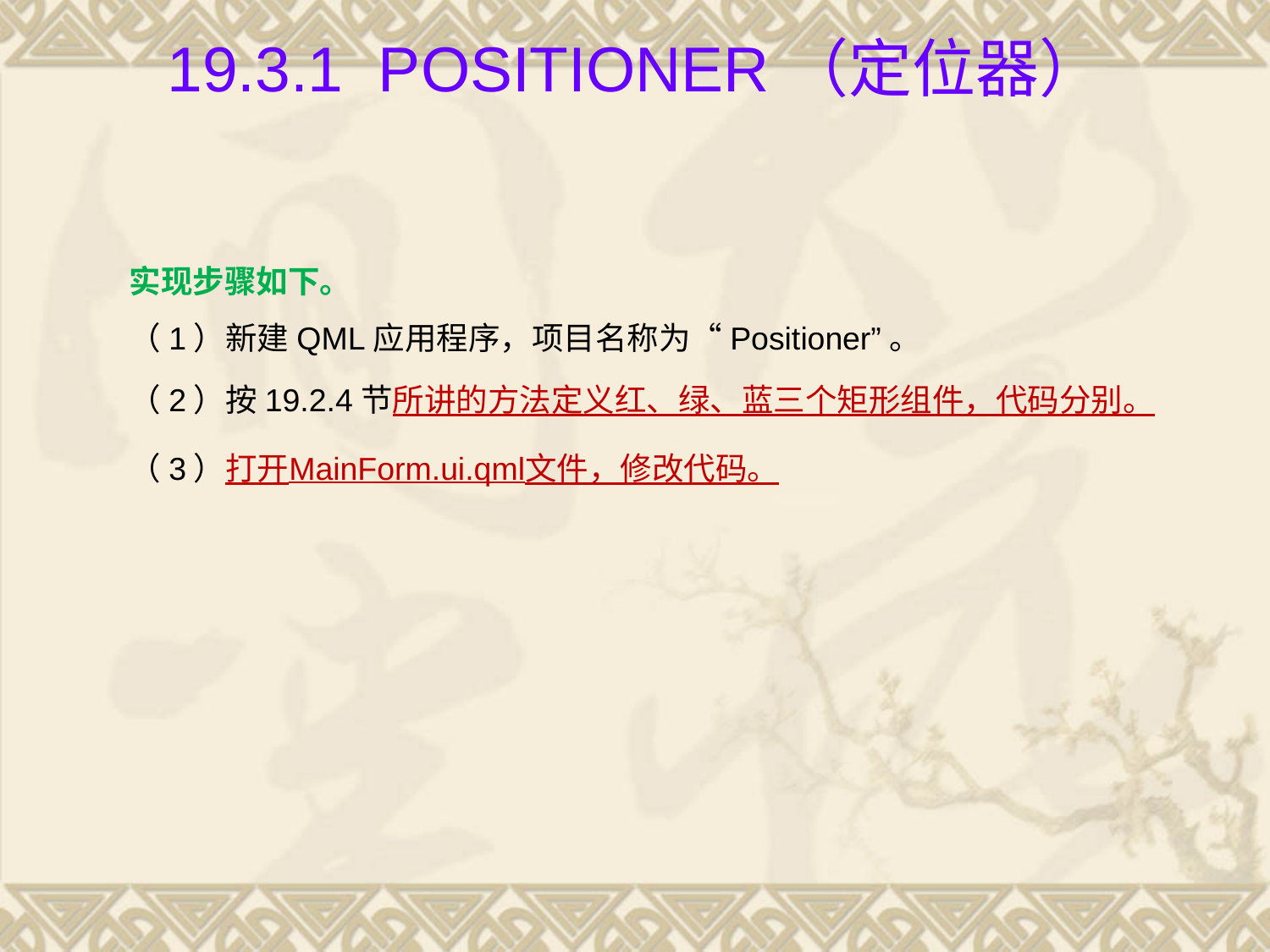

# 19.3.1  Positioner（定位器）
实现步骤如下。
（1）新建QML应用程序，项目名称为“Positioner”。
（2）按19.2.4节所讲的方法定义红、绿、蓝三个矩形组件，代码分别。
（3）打开MainForm.ui.qml文件，修改代码。